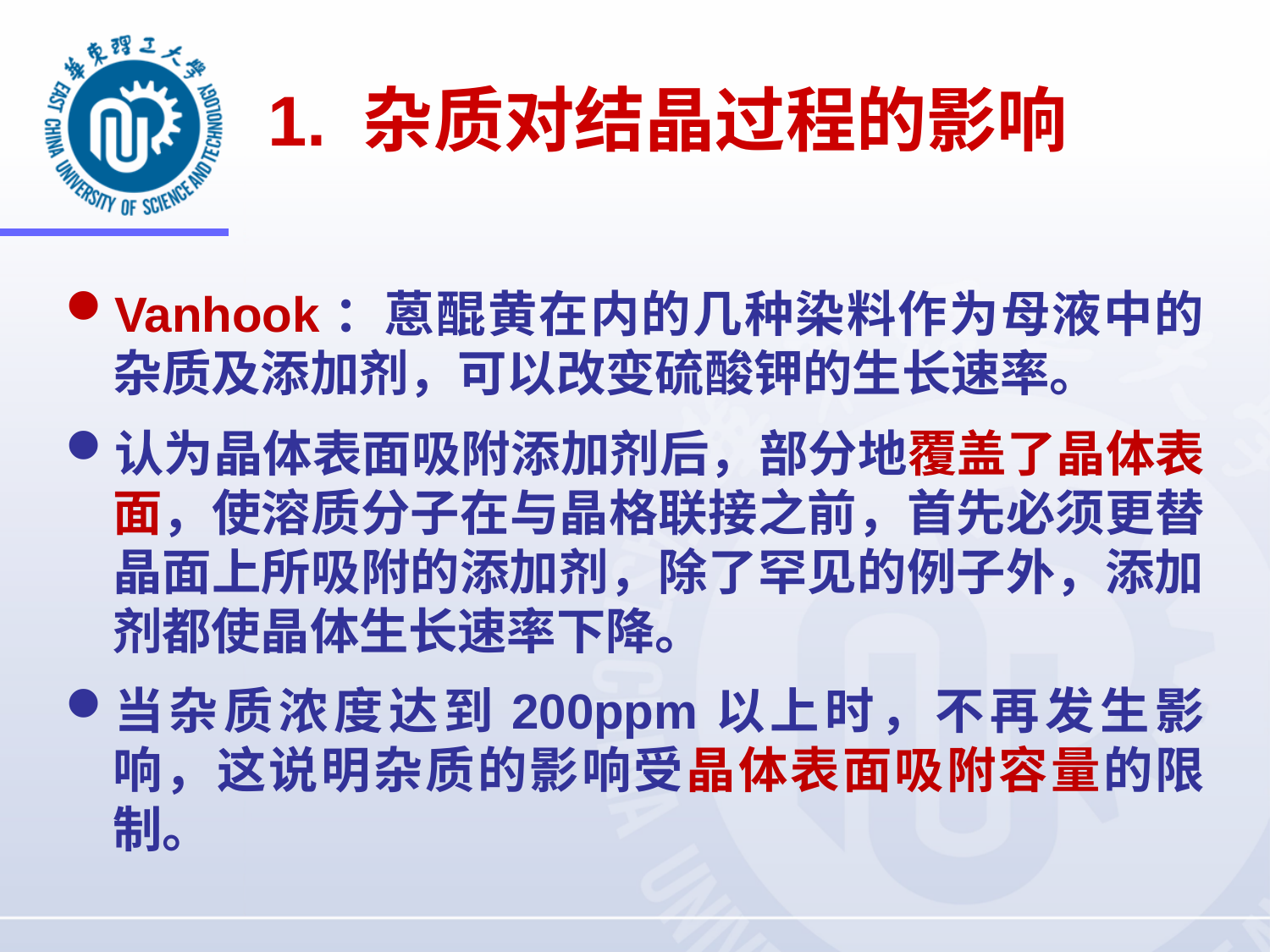

# 1. 杂质对结晶过程的影响
Vanhook：蒽醌黄在内的几种染料作为母液中的杂质及添加剂，可以改变硫酸钾的生长速率。
认为晶体表面吸附添加剂后，部分地覆盖了晶体表面，使溶质分子在与晶格联接之前，首先必须更替晶面上所吸附的添加剂，除了罕见的例子外，添加剂都使晶体生长速率下降。
当杂质浓度达到200ppm以上时，不再发生影响，这说明杂质的影响受晶体表面吸附容量的限制。